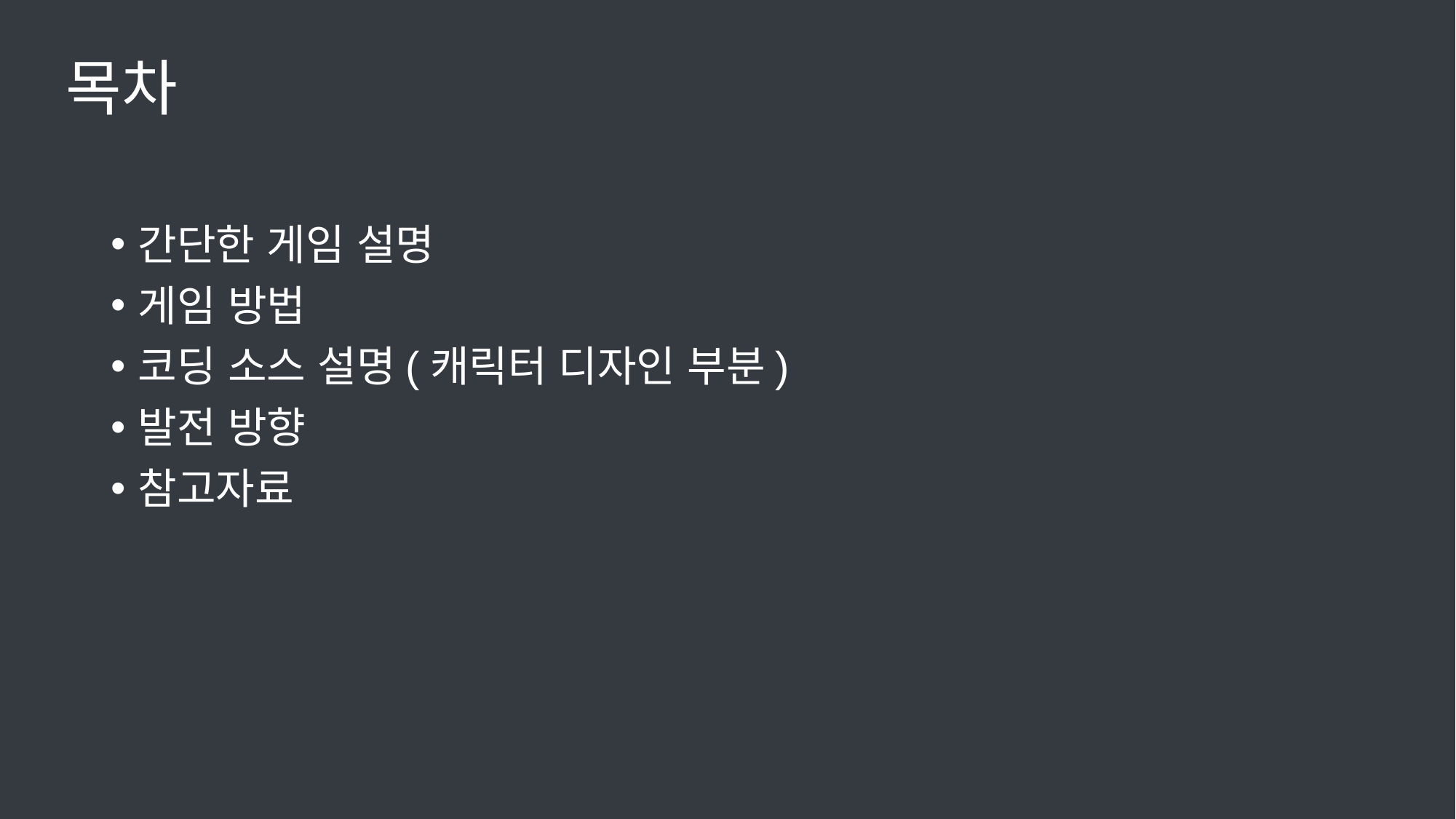

목차
간단한 게임 설명
게임 방법
코딩 소스 설명(캐릭터 디자인 부분)
발전 방향
참고자료